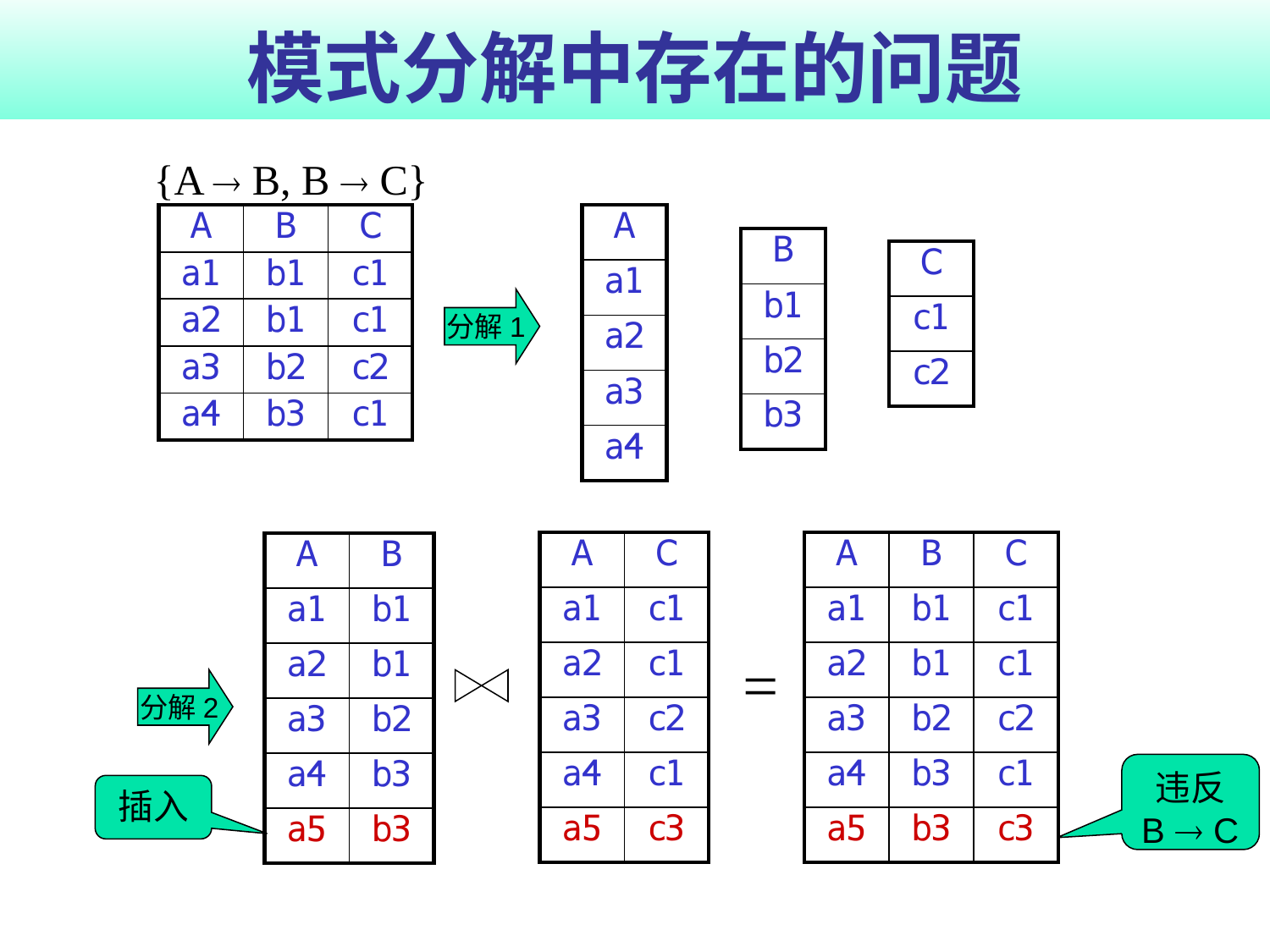

# 模式分解中存在的问题
{A → B, B → C}
| A | B | C |
| --- | --- | --- |
| a1 | b1 | c1 |
| a2 | b1 | c1 |
| a3 | b2 | c2 |
| a4 | b3 | c1 |
| A |
| --- |
| a1 |
| a2 |
| a3 |
| a4 |
| B |
| --- |
| b1 |
| b2 |
| b3 |
| C |
| --- |
| c1 |
| c2 |
分解1
| A | C |
| --- | --- |
| a1 | c1 |
| a2 | c1 |
| a3 | c2 |
| a4 | c1 |
| a5 | c3 |
| A | B | C |
| --- | --- | --- |
| a1 | b1 | c1 |
| a2 | b1 | c1 |
| a3 | b2 | c2 |
| a4 | b3 | c1 |
| a5 | b3 | c3 |
| A | B |
| --- | --- |
| a1 | b1 |
| a2 | b1 |
| a3 | b2 |
| a4 | b3 |
| a5 | b3 |
=

分解2
违反
B → C
插入